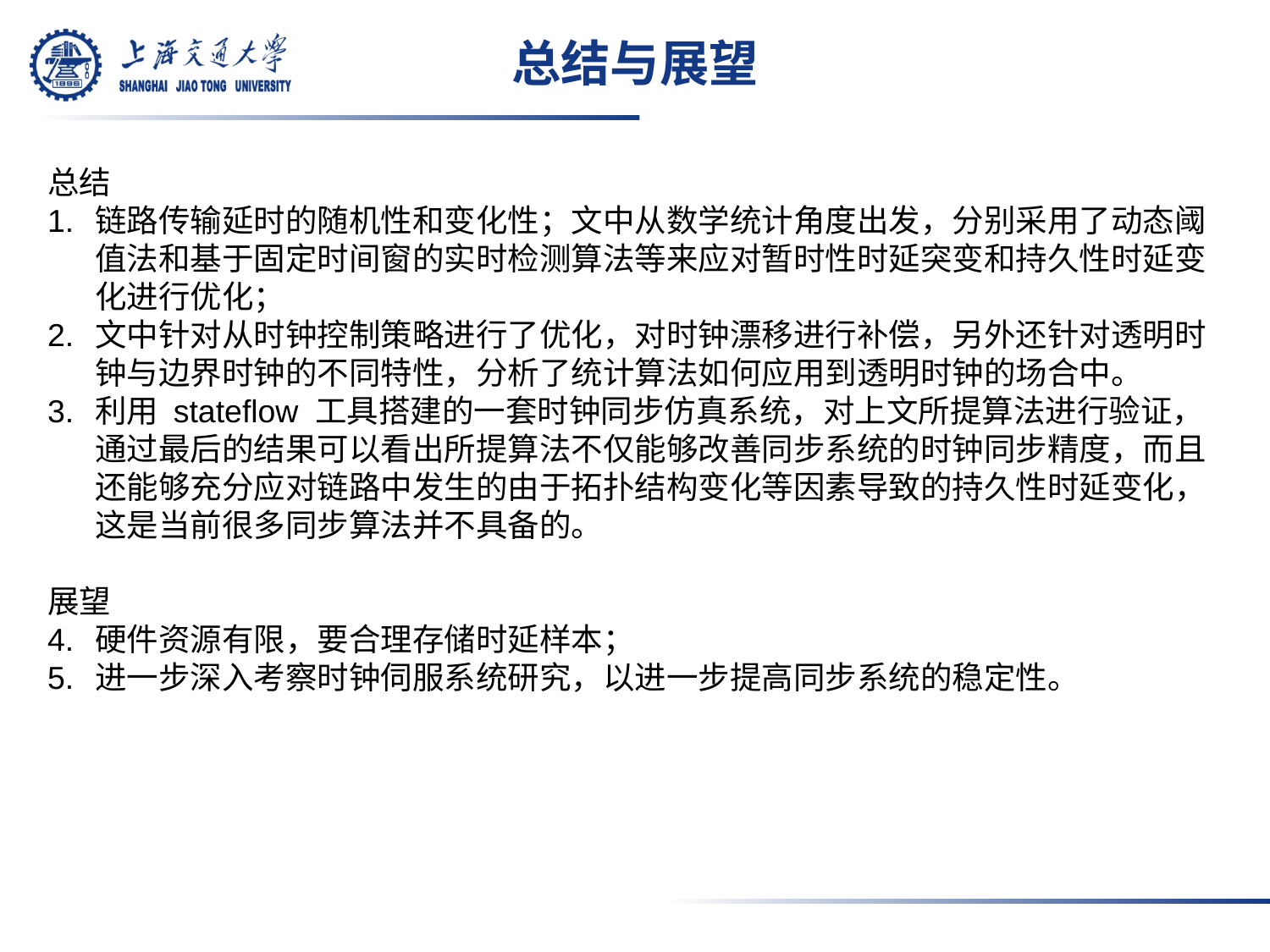

# 总结与展望
总结
链路传输延时的随机性和变化性；文中从数学统计角度出发，分别采用了动态阈值法和基于固定时间窗的实时检测算法等来应对暂时性时延突变和持久性时延变化进行优化；
文中针对从时钟控制策略进行了优化，对时钟漂移进行补偿，另外还针对透明时钟与边界时钟的不同特性，分析了统计算法如何应用到透明时钟的场合中。
利用 stateflow 工具搭建的一套时钟同步仿真系统，对上文所提算法进行验证，通过最后的结果可以看出所提算法不仅能够改善同步系统的时钟同步精度，而且还能够充分应对链路中发生的由于拓扑结构变化等因素导致的持久性时延变化，这是当前很多同步算法并不具备的。

展望
硬件资源有限，要合理存储时延样本；
进一步深入考察时钟伺服系统研究，以进一步提高同步系统的稳定性。